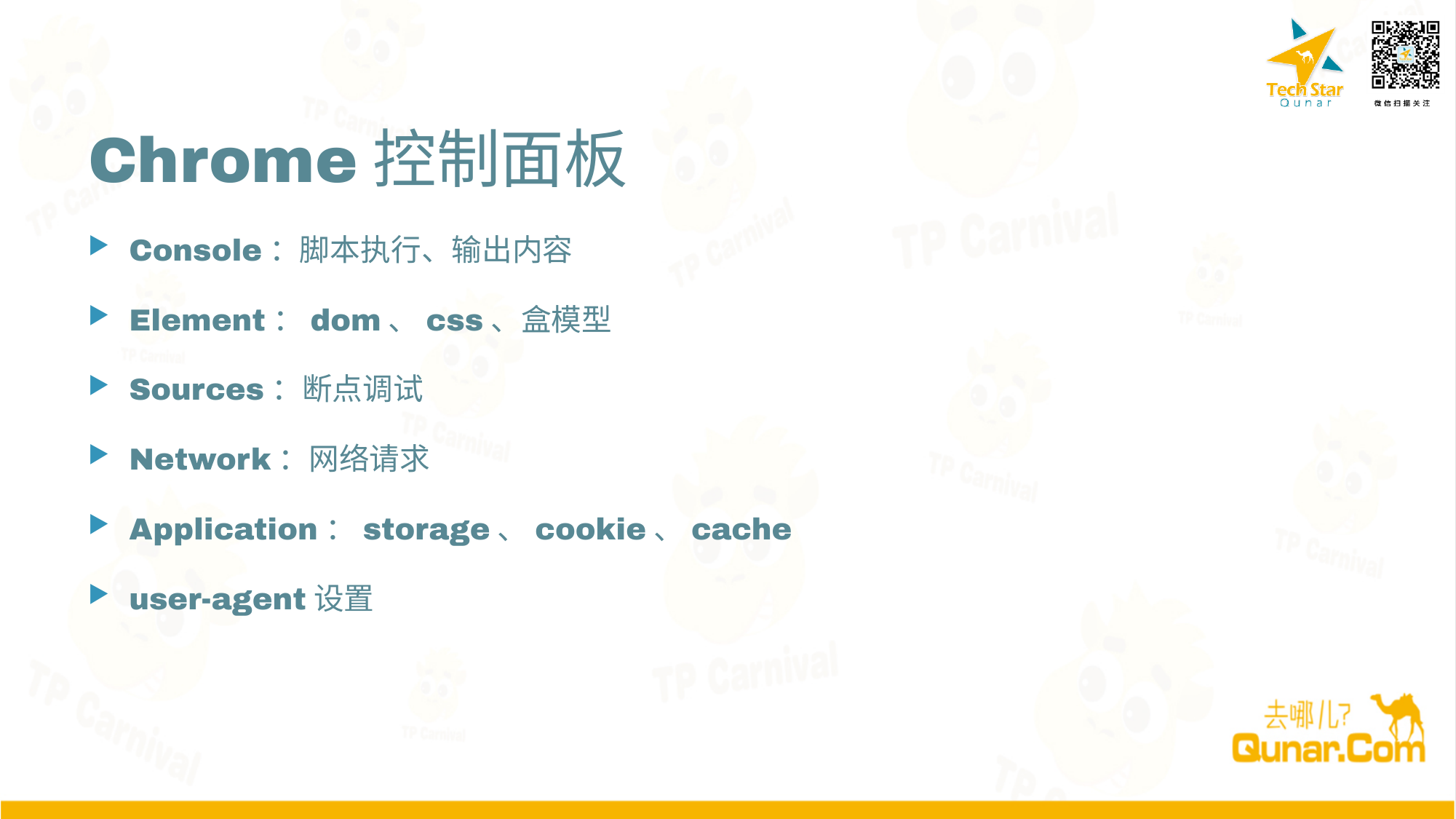

# Chrome控制面板
Console：脚本执行、输出内容
Element：dom、css、盒模型
Sources：断点调试
Network：网络请求
Application：storage、cookie、cache
user-agent设置